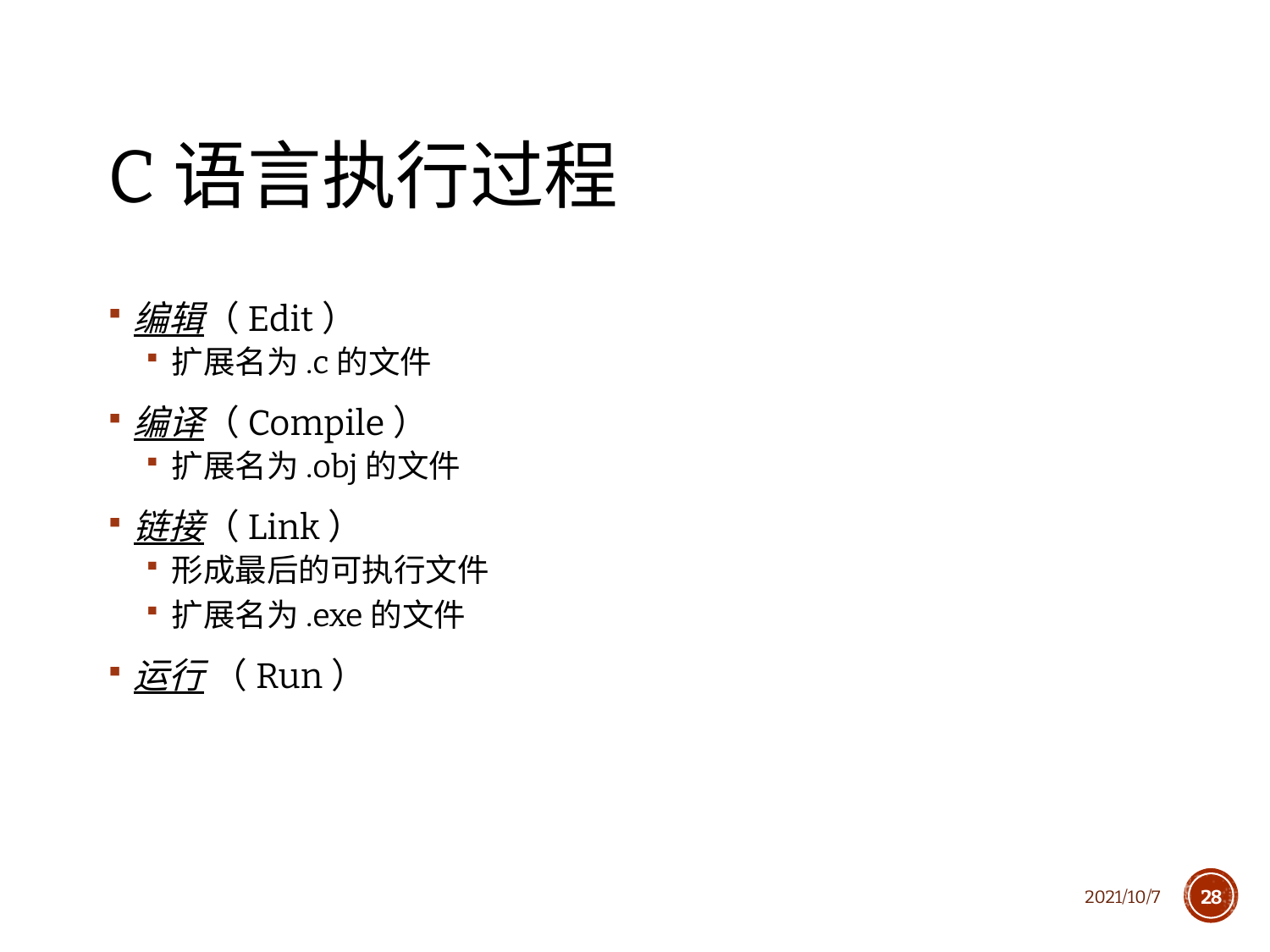

# C语言执行过程
编辑（Edit）
扩展名为.c的文件
编译（Compile）
扩展名为.obj的文件
链接（Link）
形成最后的可执行文件
扩展名为.exe的文件
运行 （Run）
2021/10/7
28